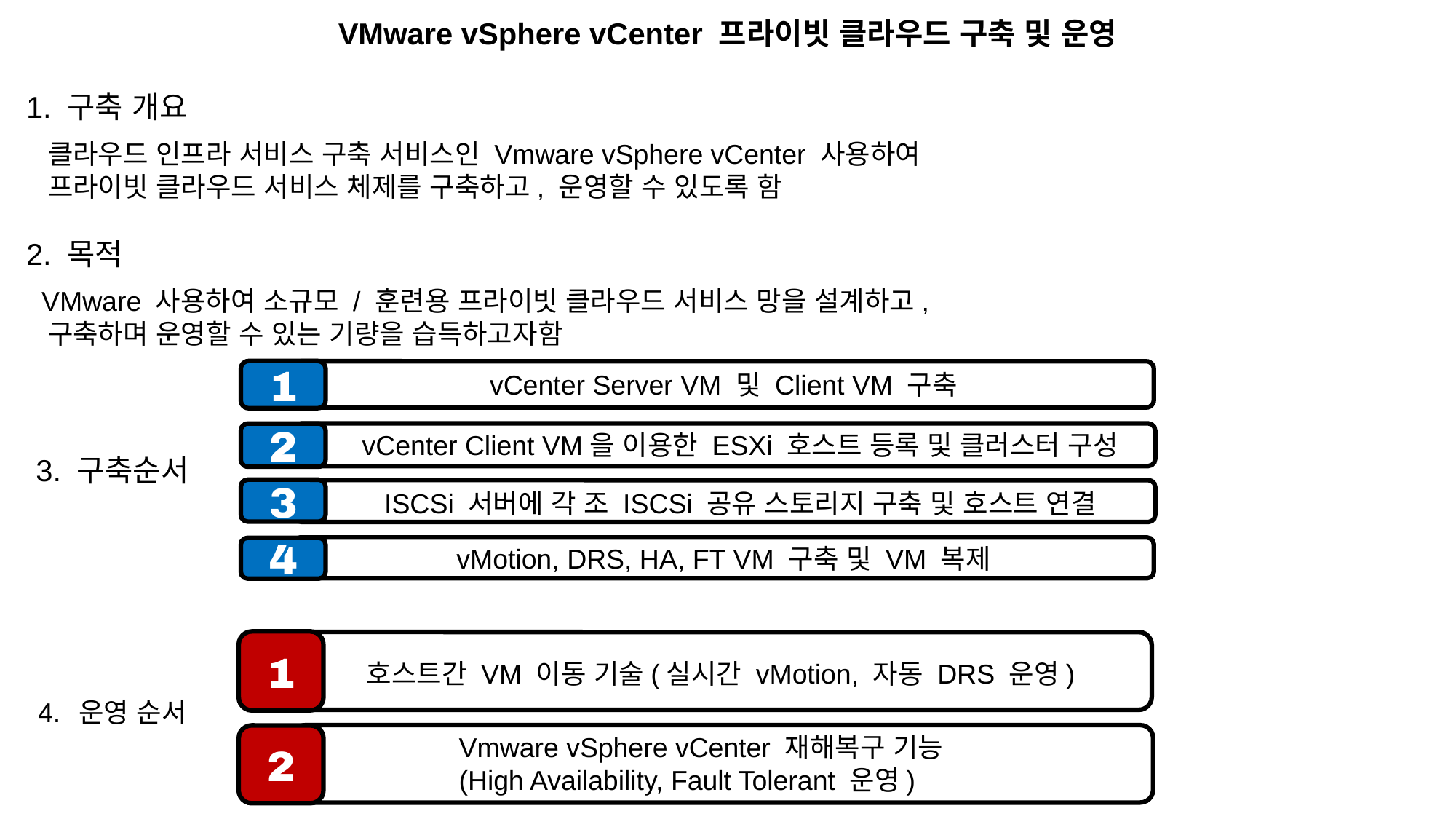

VMware vSphere vCenter 프라이빗 클라우드 구축 및 운영

구축 개요

  클라우드 인프라 서비스 구축 서비스인 Vmware vSphere vCenter 사용하여
  프라이빗 클라우드 서비스 체제를 구축하고, 운영할 수 있도록 함

목적

  VMware 사용하여 소규모 / 훈련용 프라이빗 클라우드 서비스 망을 설계하고,
  구축하며 운영할 수 있는 기량을 습득하고자함

1
vCenter Server VM 및 Client VM 구축
vCenter Client VM을 이용한 ESXi 호스트 등록 및 클러스터 구성

2
구축순서

3

ISCSi 서버에 각 조 ISCSi 공유 스토리지 구축 및 호스트 연결
vMotion, DRS, HA, FT VM 구축 및 VM 복제
4
1

호스트간 VM 이동 기술(실시간 vMotion, 자동 DRS 운영)
운영 순서

Vmware vSphere vCenter 재해복구 기능(High Availability, Fault Tolerant 운영)

2